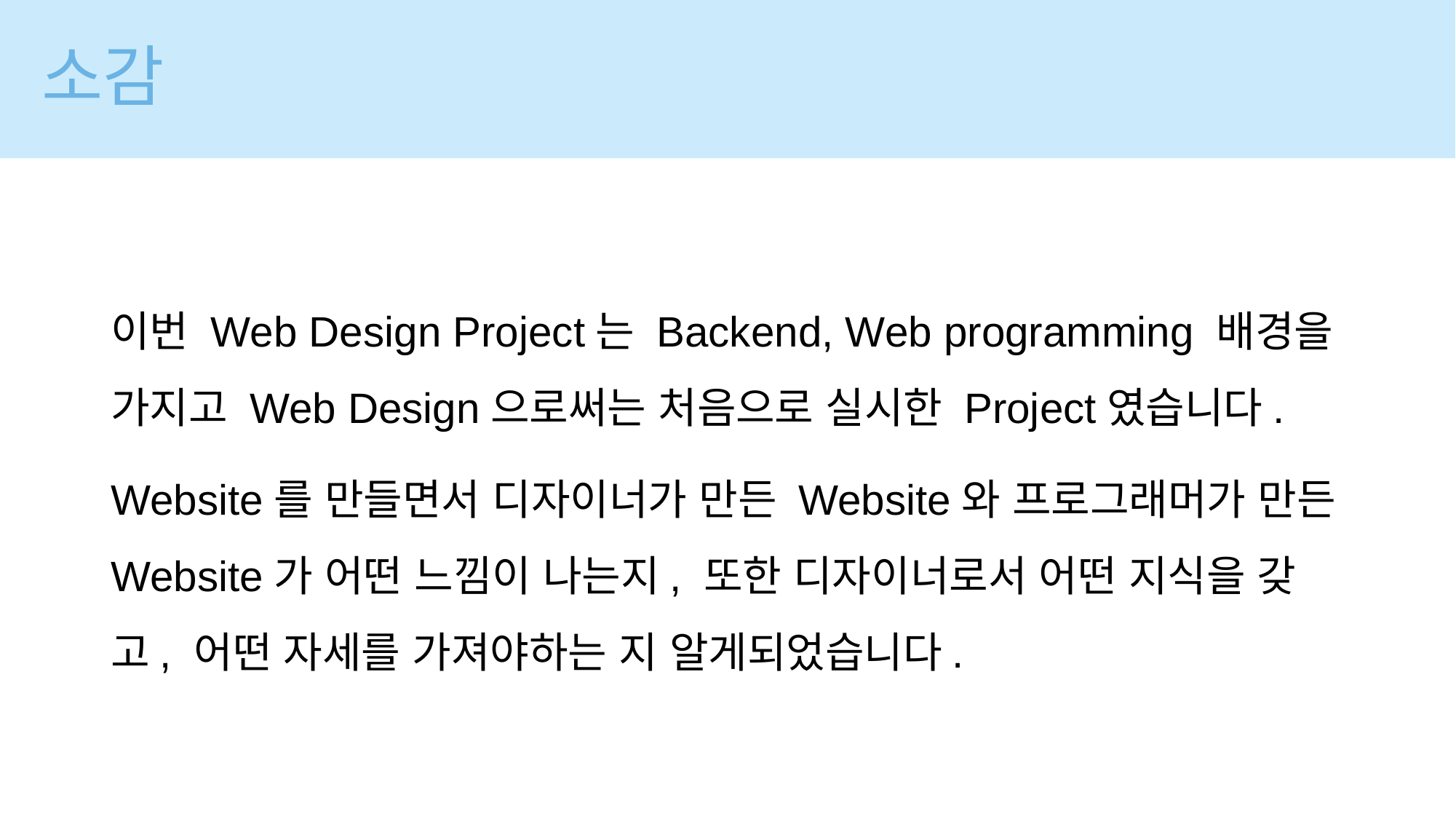

소감
이번 Web Design Project는 Backend, Web programming 배경을 가지고 Web Design으로써는 처음으로 실시한 Project였습니다.
Website를 만들면서 디자이너가 만든 Website와 프로그래머가 만든 Website가 어떤 느낌이 나는지, 또한 디자이너로서 어떤 지식을 갖고, 어떤 자세를 가져야하는 지 알게되었습니다.